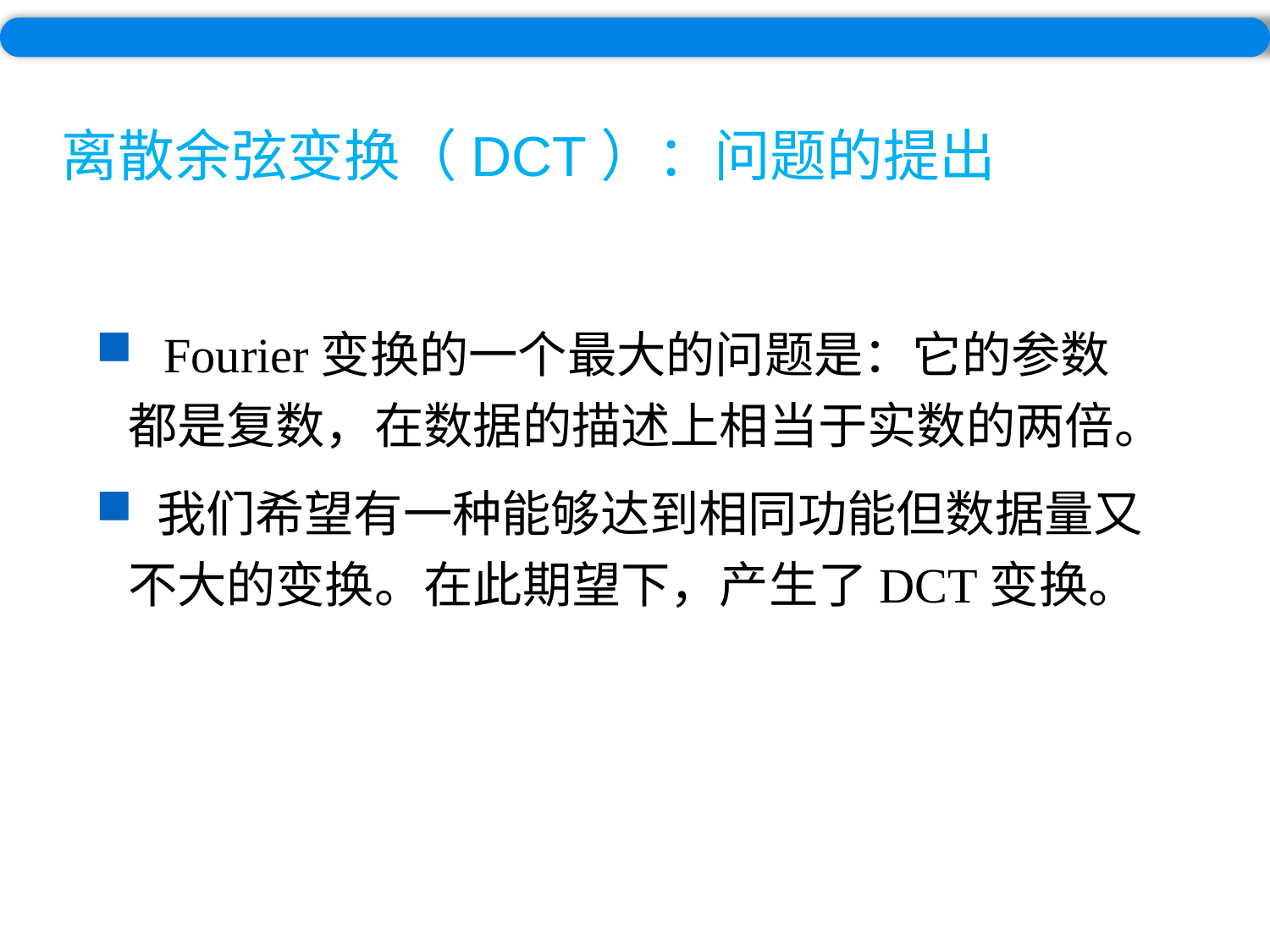

# 离散余弦变换（DCT）：问题的提出
 Fourier变换的一个最大的问题是：它的参数都是复数，在数据的描述上相当于实数的两倍。
 我们希望有一种能够达到相同功能但数据量又不大的变换。在此期望下，产生了DCT变换。